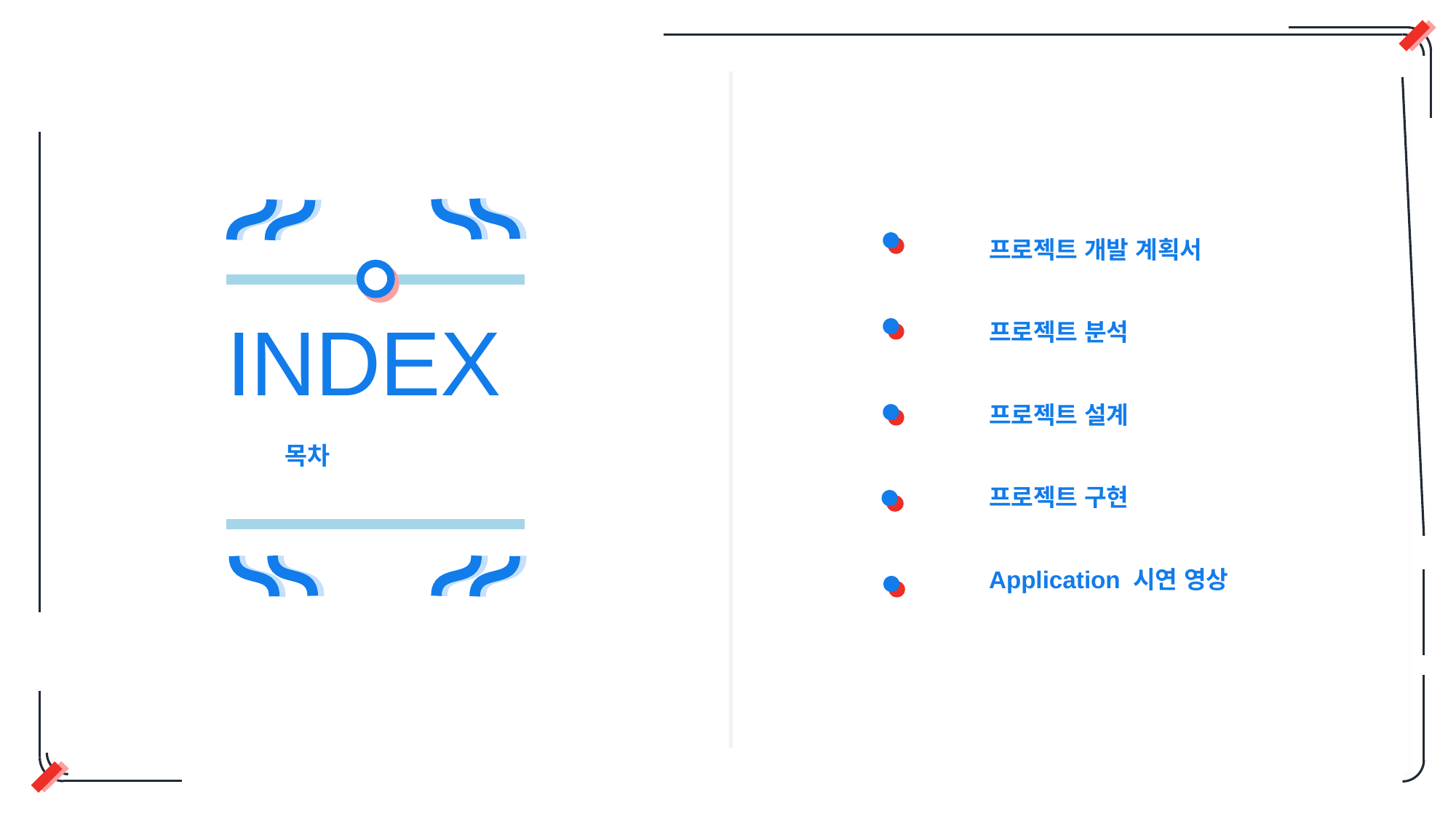

프로젝트 개발 계획서

프로젝트 분석

프로젝트 설계

프로젝트 구현

Application 시연 영상

INDEX

목차